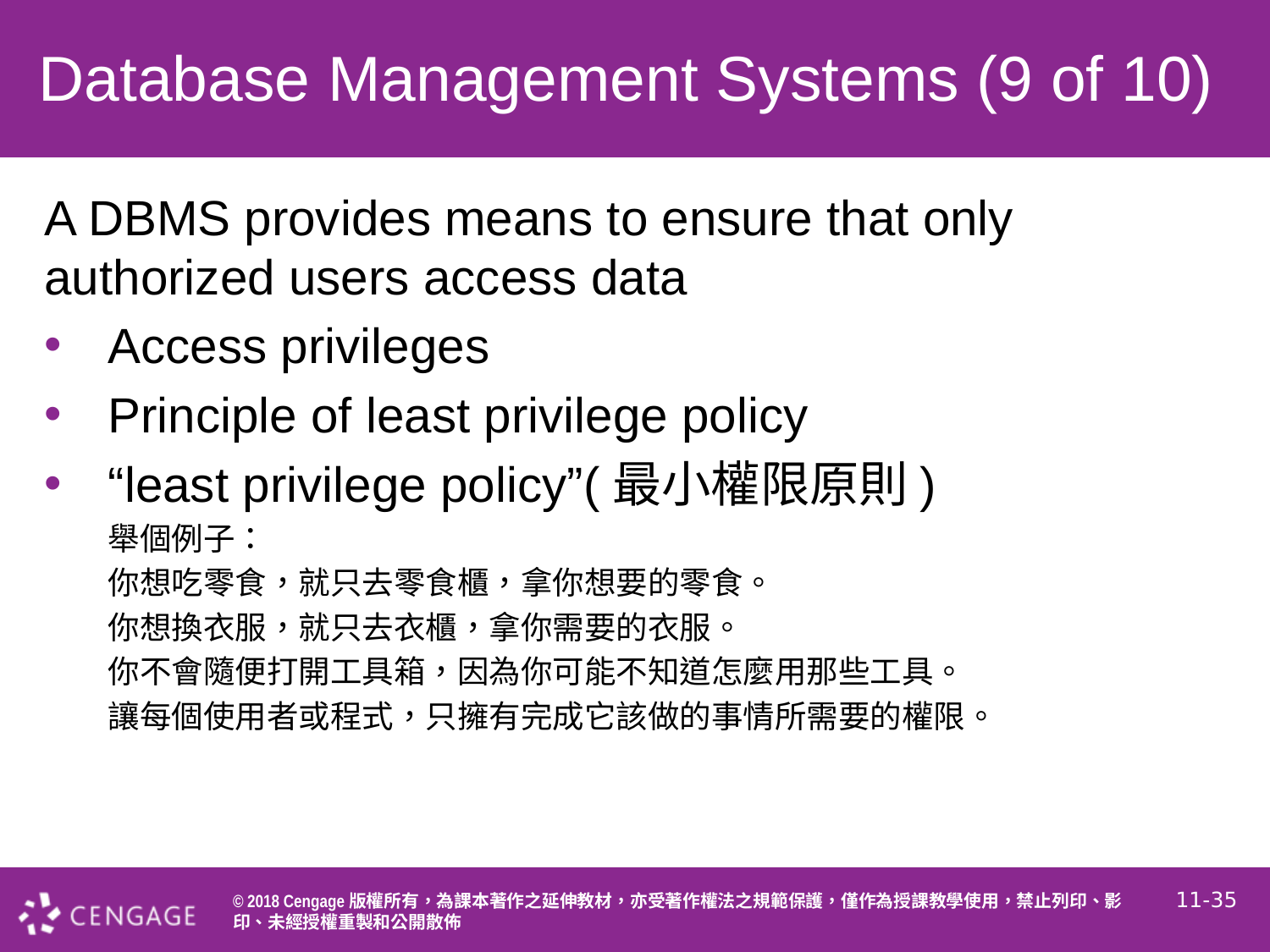

# Database Management Systems (9 of 10)
A DBMS provides means to ensure that only authorized users access data
Access privileges
Principle of least privilege policy
“least privilege policy”(最小權限原則)
舉個例子：
你想吃零食，就只去零食櫃，拿你想要的零食。
你想換衣服，就只去衣櫃，拿你需要的衣服。
你不會隨便打開工具箱，因為你可能不知道怎麼用那些工具。
讓每個使用者或程式，只擁有完成它該做的事情所需要的權限。